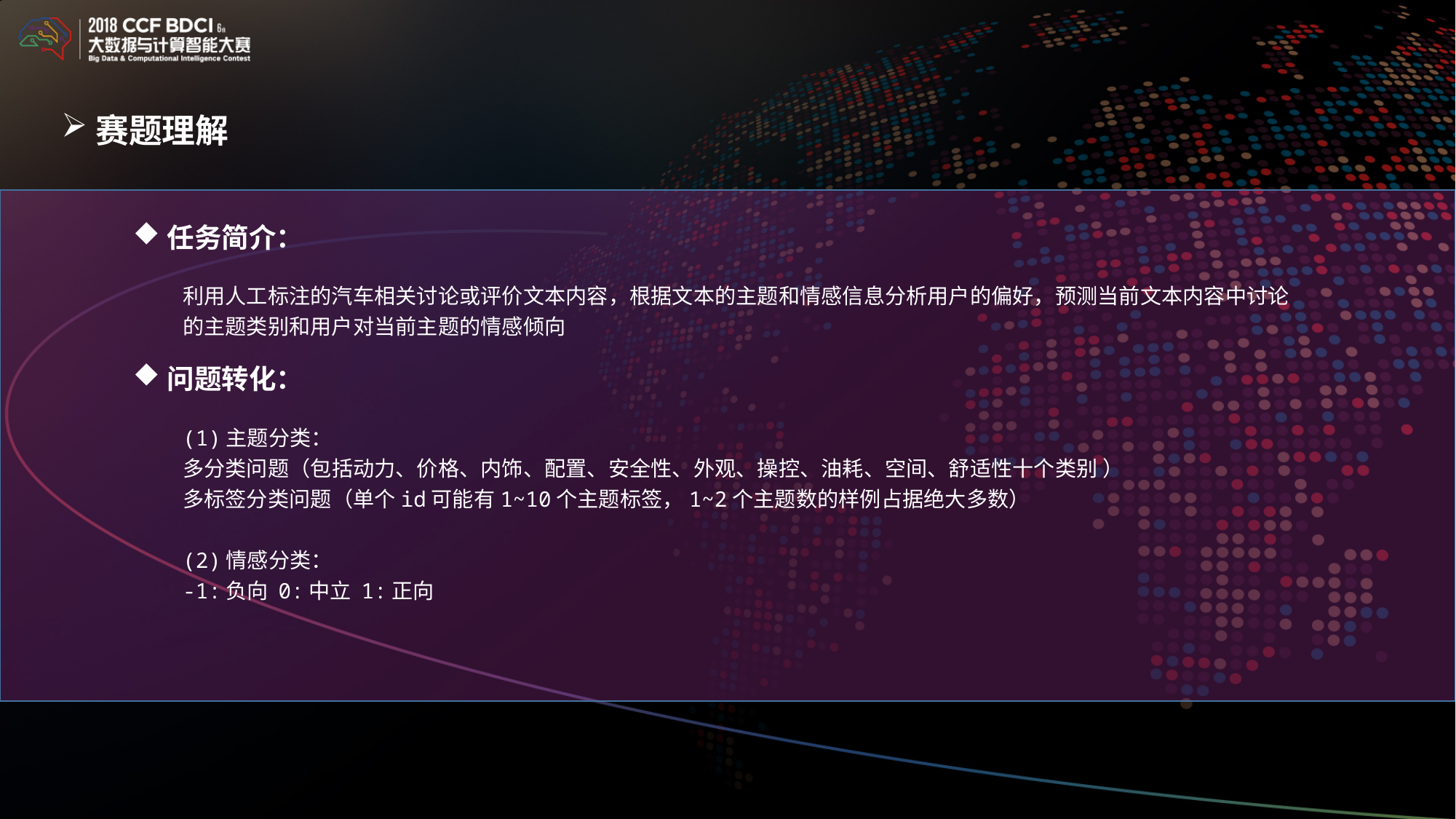

赛题理解

任务简介：
利用人工标注的汽车相关讨论或评价文本内容，根据文本的主题和情感信息分析用户的偏好，预测当前文本内容中讨论的主题类别和用户对当前主题的情感倾向
问题转化：
(1)主题分类：
多分类问题（包括动力、价格、内饰、配置、安全性、外观、操控、油耗、空间、舒适性十个类别 ）
多标签分类问题（单个id可能有1~10个主题标签，1~2个主题数的样例占据绝大多数）

(2)情感分类：
-1:负向 0:中立 1:正向